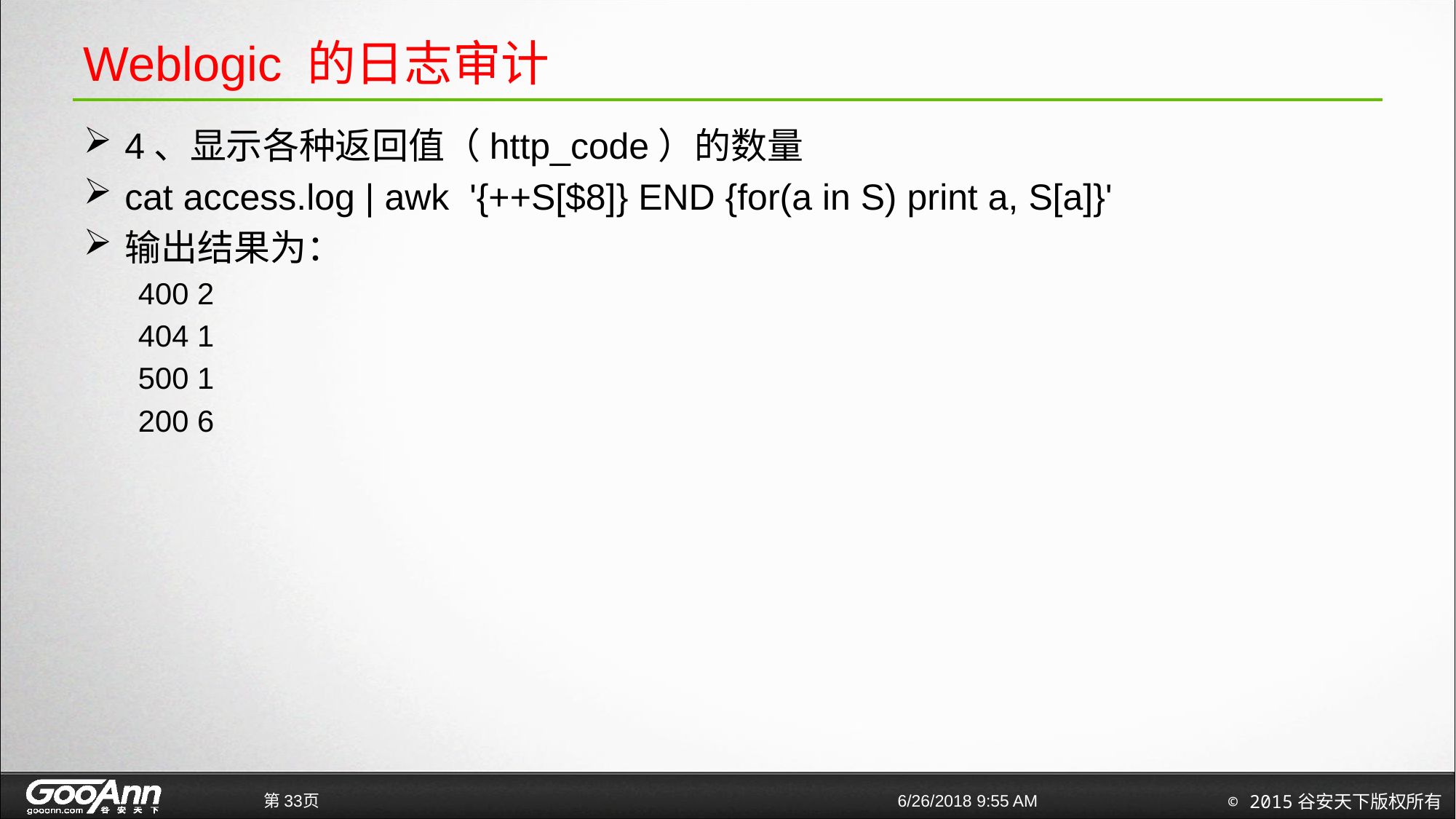

# Weblogic 的日志审计
4、显示各种返回值（http_code）的数量
cat access.log | awk  '{++S[$8]} END {for(a in S) print a, S[a]}'
输出结果为：
400 2
404 1
500 1
200 6